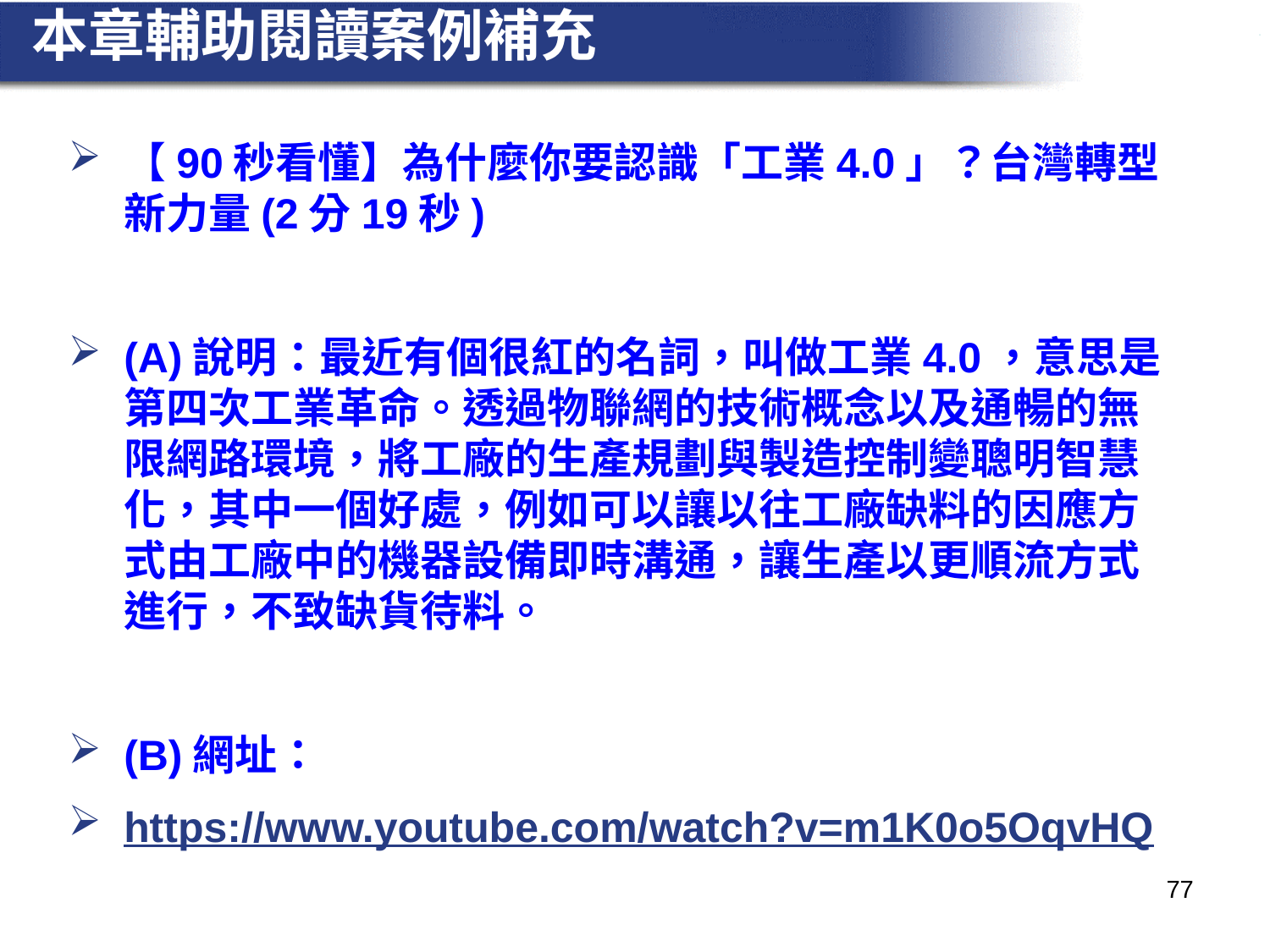

# 本章輔助閱讀案例補充
【90秒看懂】為什麼你要認識「工業4.0」？台灣轉型新力量(2分19秒)

(A)說明：最近有個很紅的名詞，叫做工業4.0，意思是第四次工業革命。透過物聯網的技術概念以及通暢的無限網路環境，將工廠的生產規劃與製造控制變聰明智慧化，其中一個好處，例如可以讓以往工廠缺料的因應方式由工廠中的機器設備即時溝通，讓生產以更順流方式進行，不致缺貨待料。

(B)網址：
https://www.youtube.com/watch?v=m1K0o5OqvHQ

77